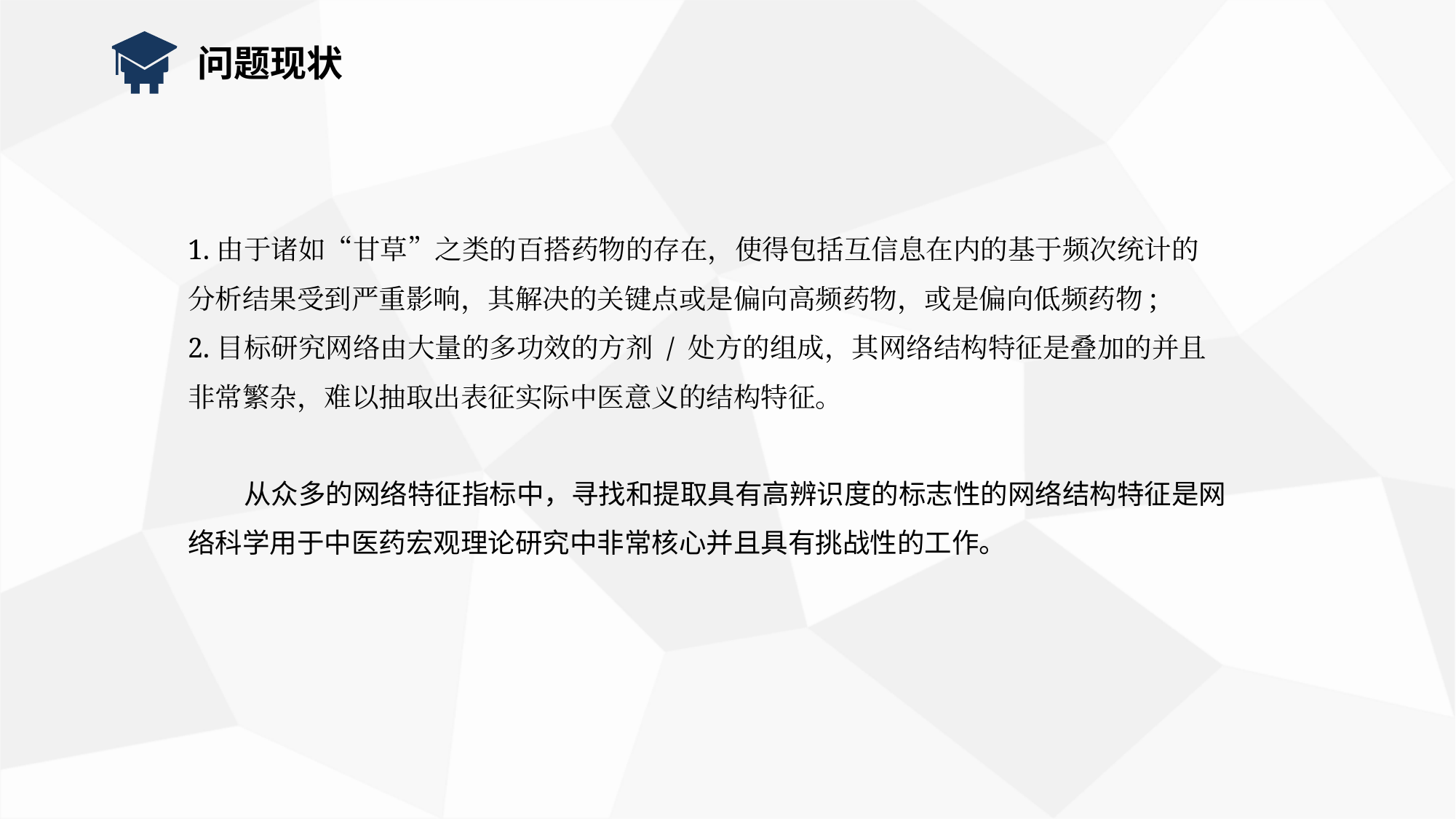

问题现状
1.由于诸如“甘草”之类的百搭药物的存在，使得包括互信息在内的基于频次统计的分析结果受到严重影响，其解决的关键点或是偏向高频药物，或是偏向低频药物;
2.目标研究网络由大量的多功效的方剂 / 处方的组成，其网络结构特征是叠加的并且非常繁杂，难以抽取出表征实际中医意义的结构特征。

        从众多的网络特征指标中，寻找和提取具有高辨识度的标志性的网络结构特征是网络科学用于中医药宏观理论研究中非常核心并且具有挑战性的工作。